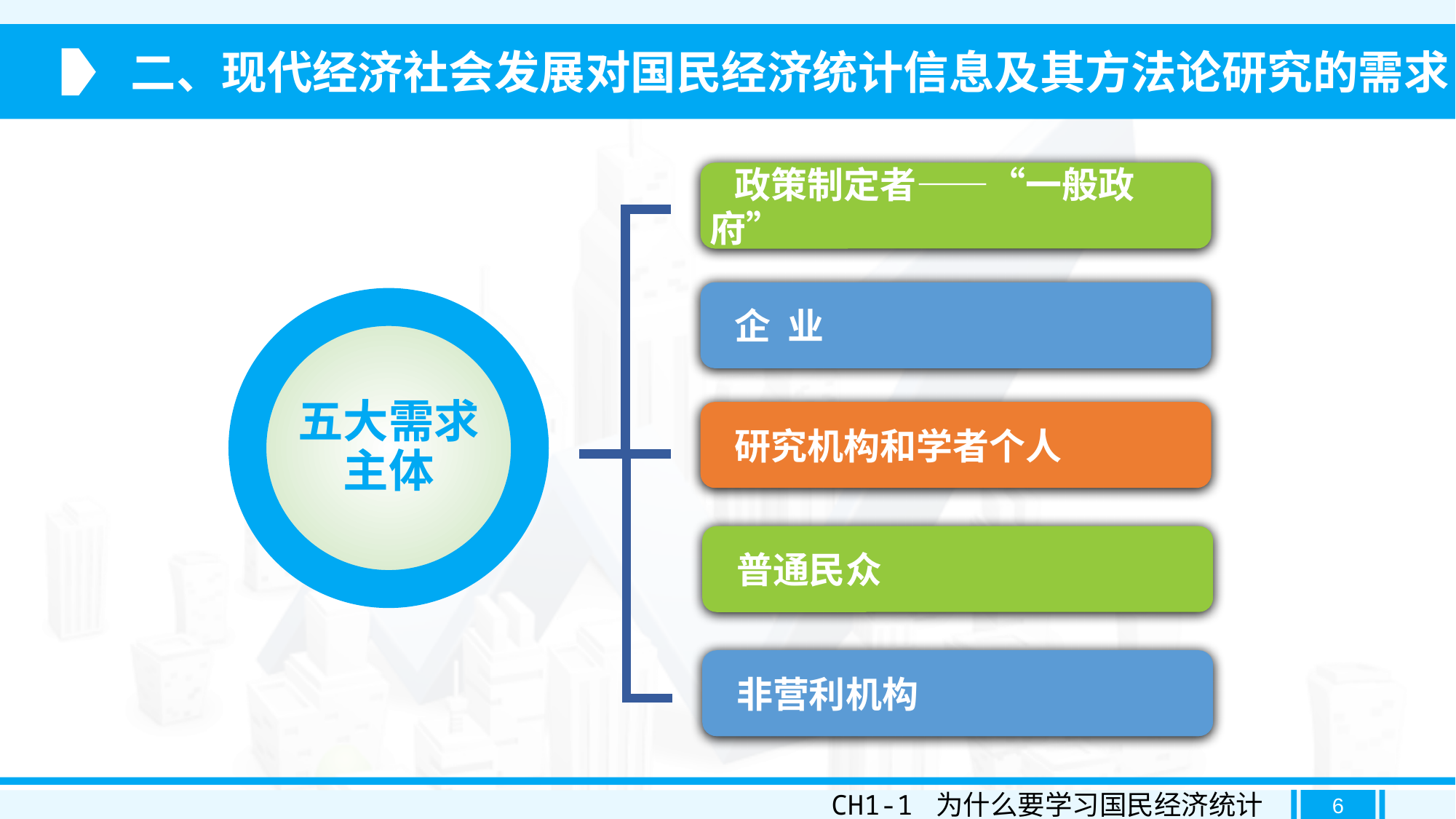

二、现代经济社会发展对国民经济统计信息及其方法论研究的需求

  政策制定者——“一般政府”

  企  业
五大需求主体
  研究机构和学者个人
  普通民众
  非营利机构
CH1-1 为什么要学习国民经济统计学
6